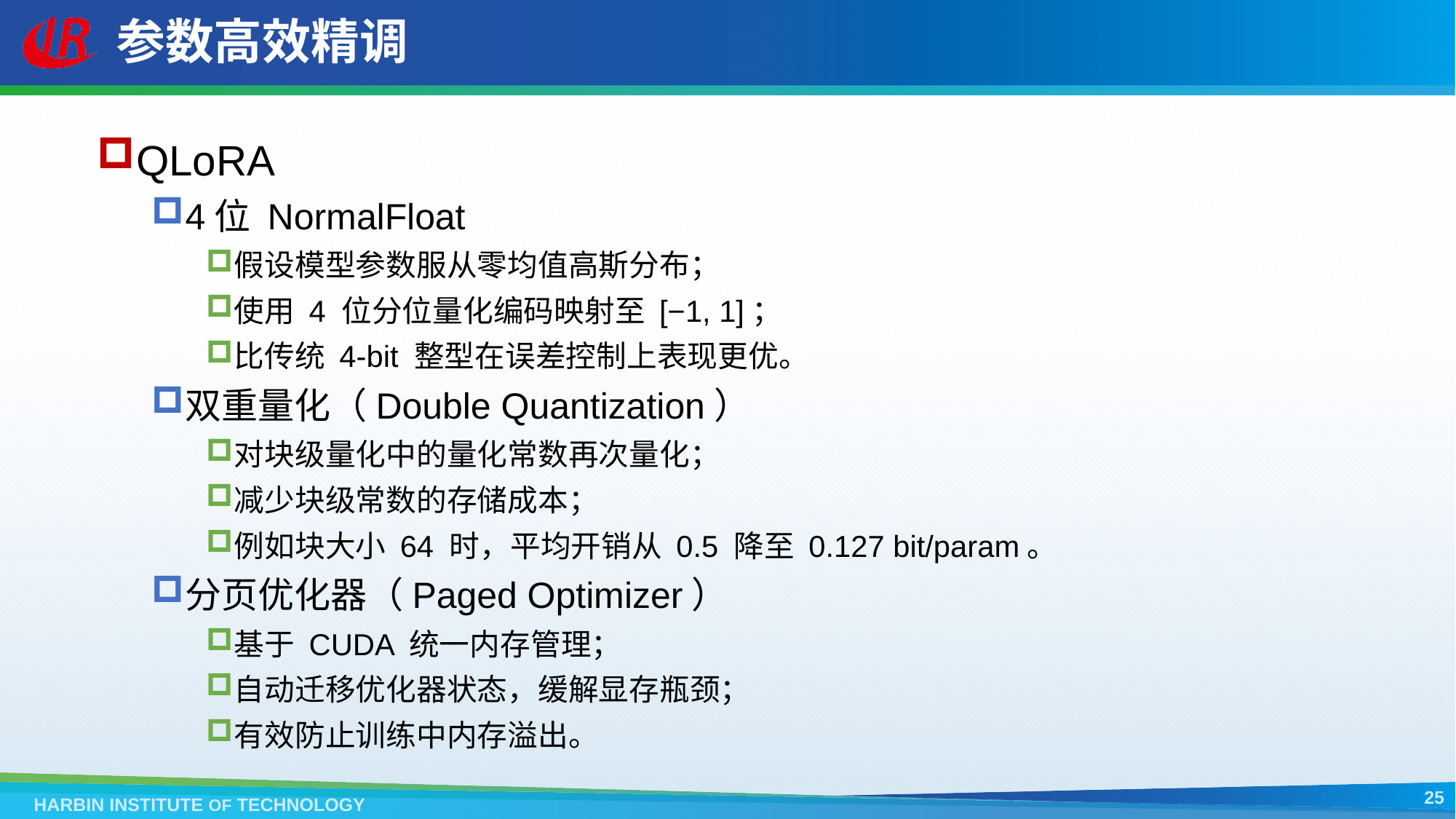

# 参数高效精调
QLoRA
4位 NormalFloat
假设模型参数服从零均值高斯分布；
使用 4 位分位量化编码映射至 [−1, 1]；
比传统 4-bit 整型在误差控制上表现更优。
双重量化（Double Quantization）
对块级量化中的量化常数再次量化；
减少块级常数的存储成本；
例如块大小 64 时，平均开销从 0.5 降至 0.127 bit/param。
分页优化器（Paged Optimizer）
基于 CUDA 统一内存管理；
自动迁移优化器状态，缓解显存瓶颈；
有效防止训练中内存溢出。
25
HARBIN INSTITUTE OF TECHNOLOGY